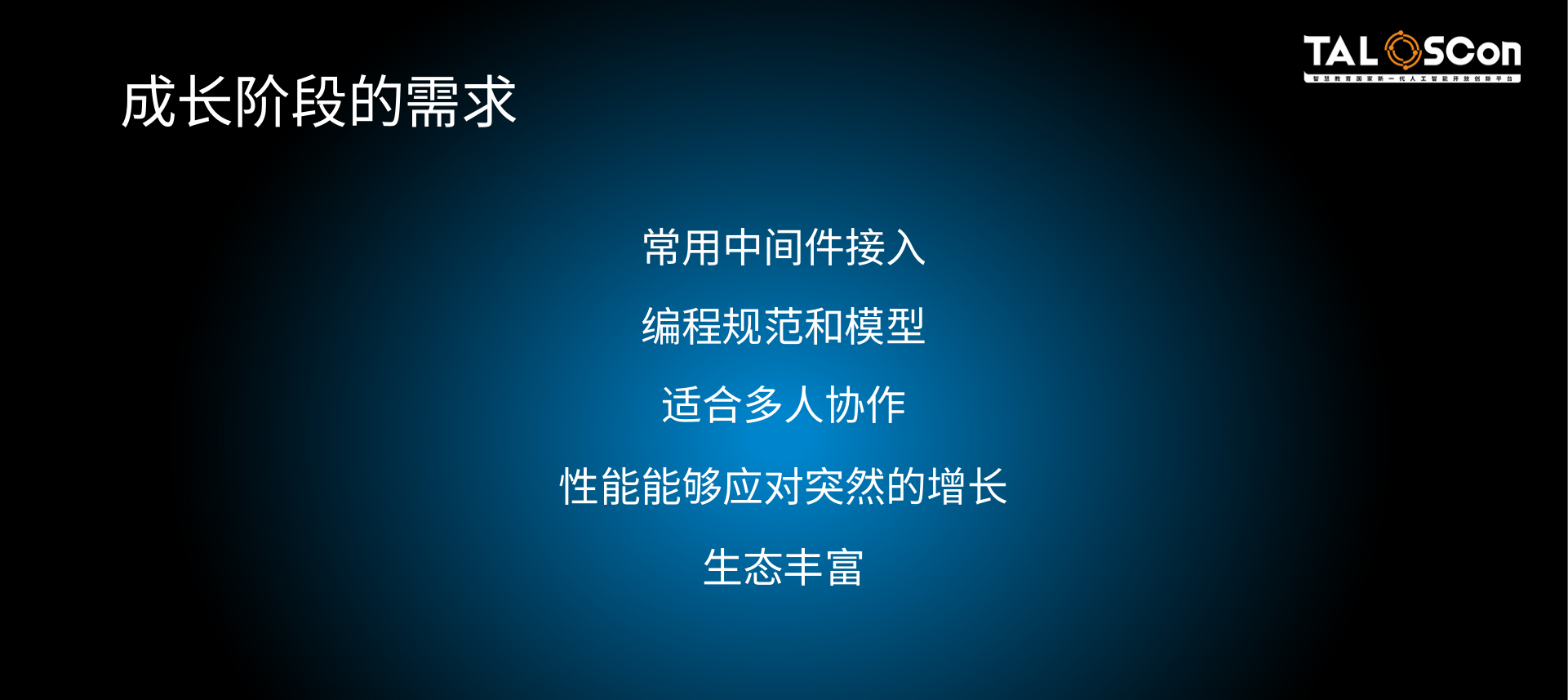

# 成长阶段的需求
常用中间件接入
编程规范和模型
适合多人协作
性能能够应对突然的增长
生态丰富